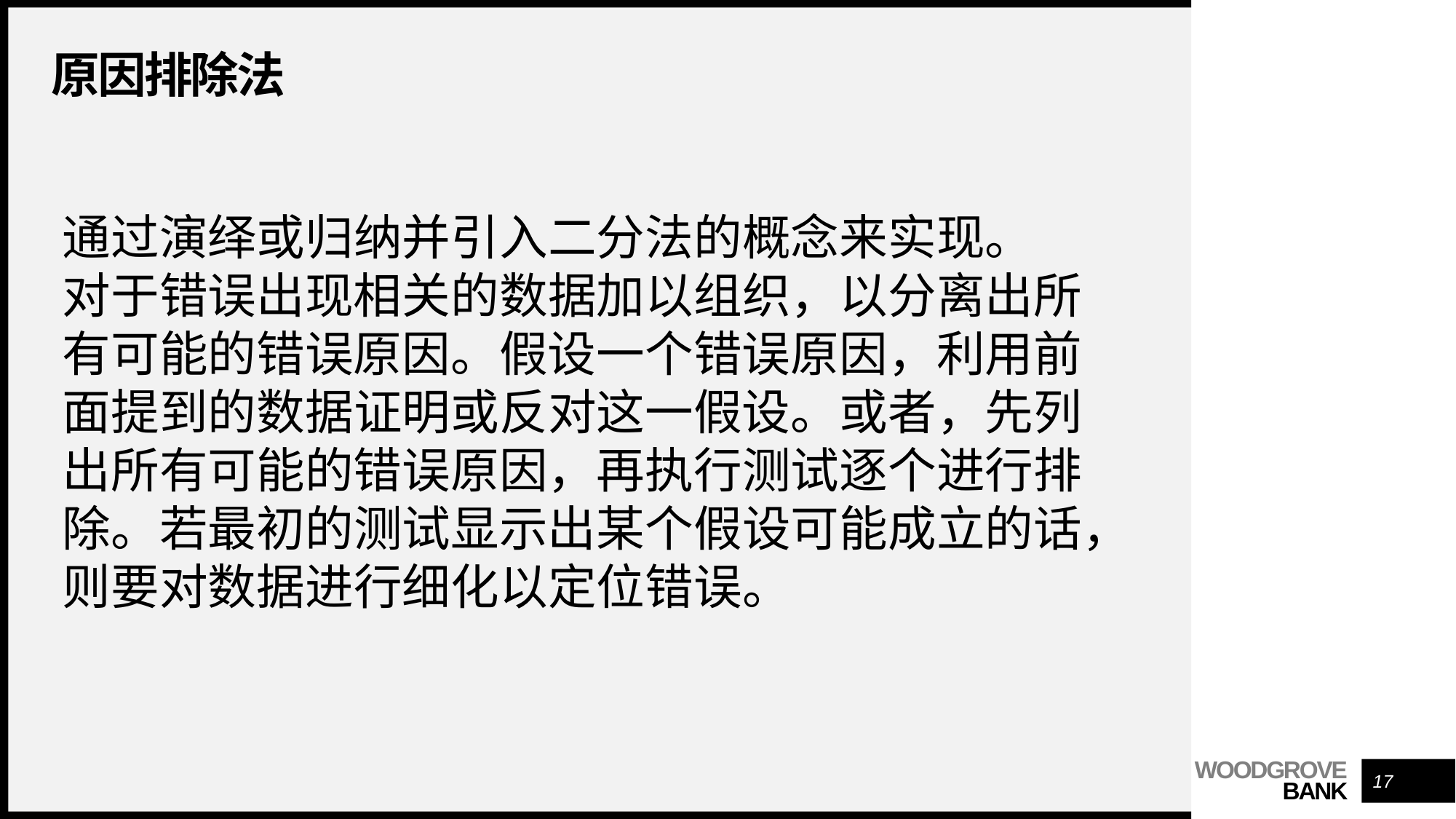

# 原因排除法
通过演绎或归纳并引入二分法的概念来实现。
对于错误出现相关的数据加以组织，以分离出所有可能的错误原因。假设一个错误原因，利用前面提到的数据证明或反对这一假设。或者，先列出所有可能的错误原因，再执行测试逐个进行排除。若最初的测试显示出某个假设可能成立的话，则要对数据进行细化以定位错误。
17